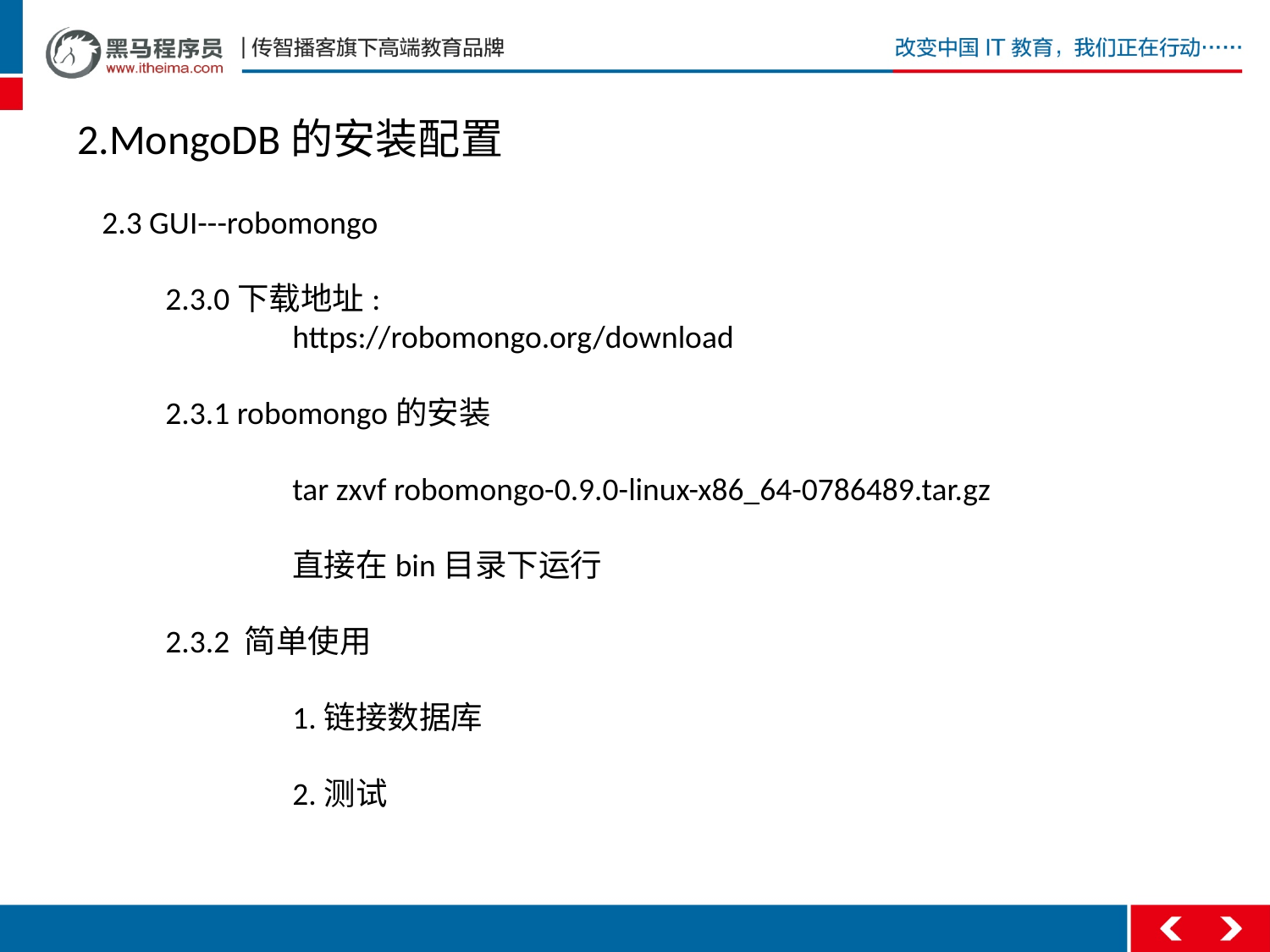

2.MongoDB的安装配置
2.3 GUI---robomongo

2.3.0下载地址:
	https://robomongo.org/download

2.3.1 robomongo的安装

	tar zxvf robomongo-0.9.0-linux-x86_64-0786489.tar.gz

	直接在bin目录下运行

2.3.2 简单使用

	1.链接数据库

	2.测试